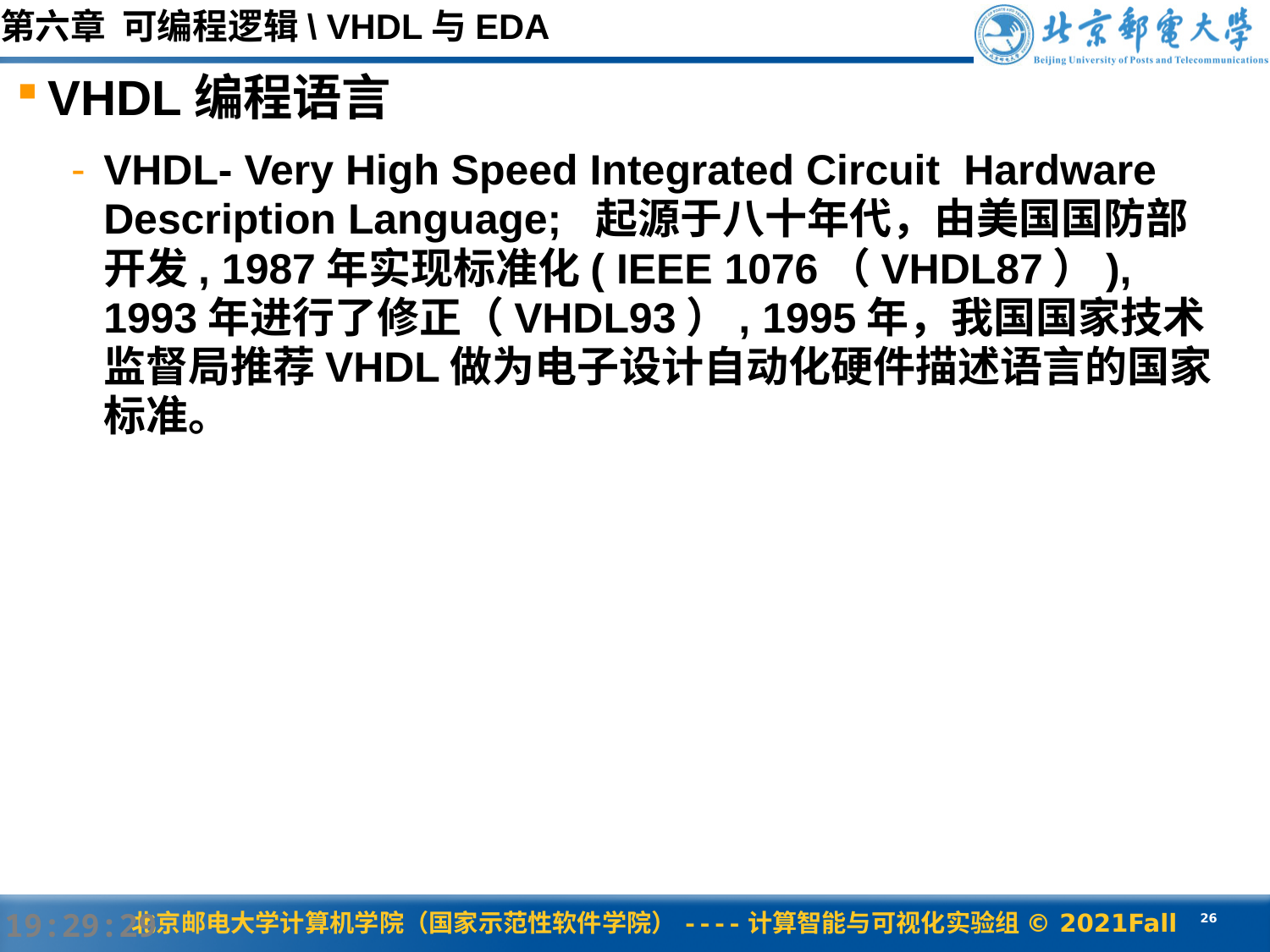

第六章  可编程逻辑\ VHDL与EDA
VHDL编程语言
VHDL- Very High Speed Integrated Circuit  Hardware Description Language;  起源于八十年代，由美国国防部开发, 1987年实现标准化( IEEE 1076（VHDL87）), 1993年进行了修正（VHDL93）, 1995年，我国国家技术监督局推荐VHDL做为电子设计自动化硬件描述语言的国家标准。